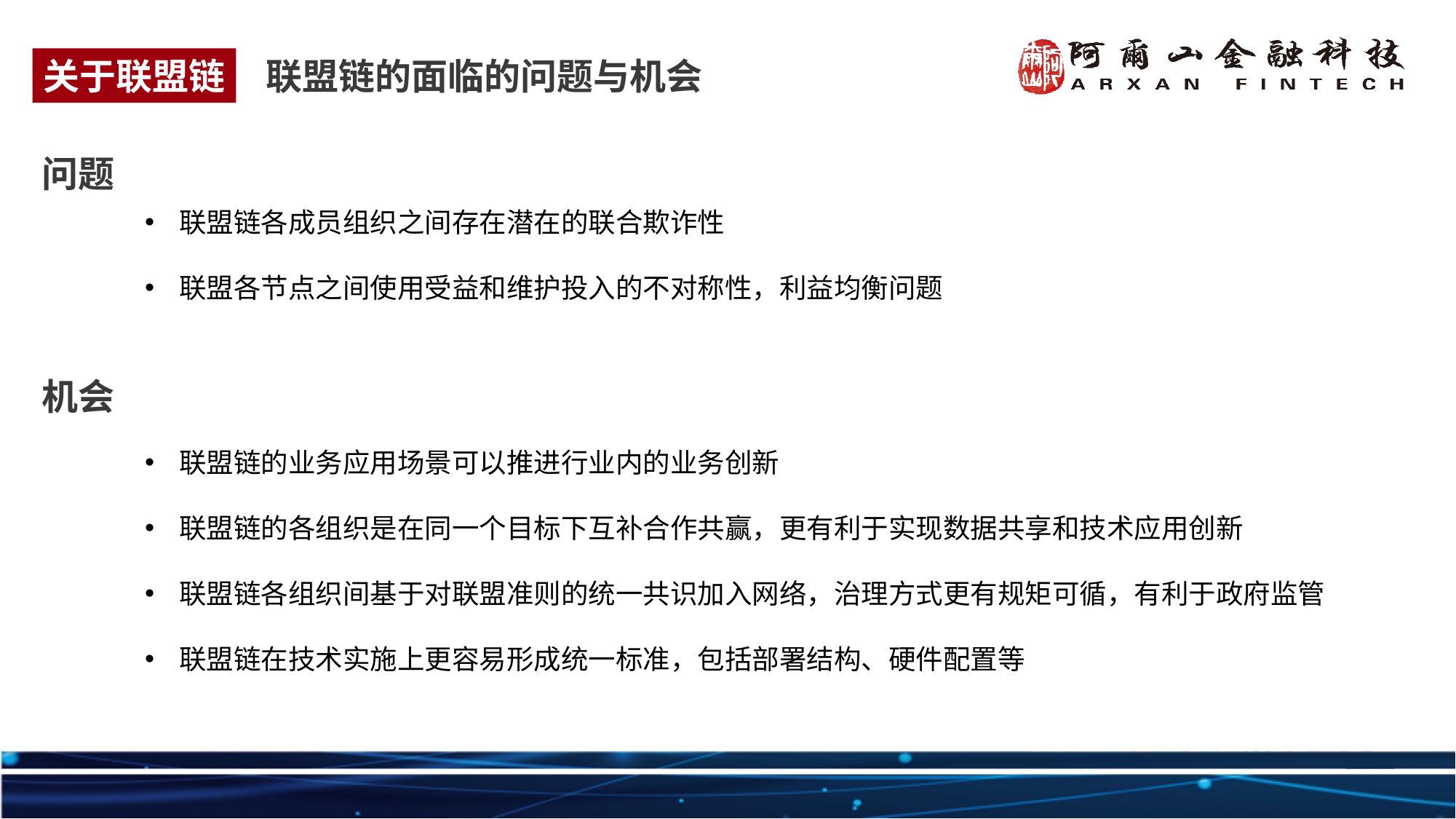

关于联盟链
联盟链的面临的问题与机会
问题
联盟链各成员组织之间存在潜在的联合欺诈性
联盟各节点之间使用受益和维护投入的不对称性，利益均衡问题
机会
联盟链的业务应用场景可以推进行业内的业务创新
联盟链的各组织是在同一个目标下互补合作共赢，更有利于实现数据共享和技术应用创新
联盟链各组织间基于对联盟准则的统一共识加入网络，治理方式更有规矩可循，有利于政府监管
联盟链在技术实施上更容易形成统一标准，包括部署结构、硬件配置等